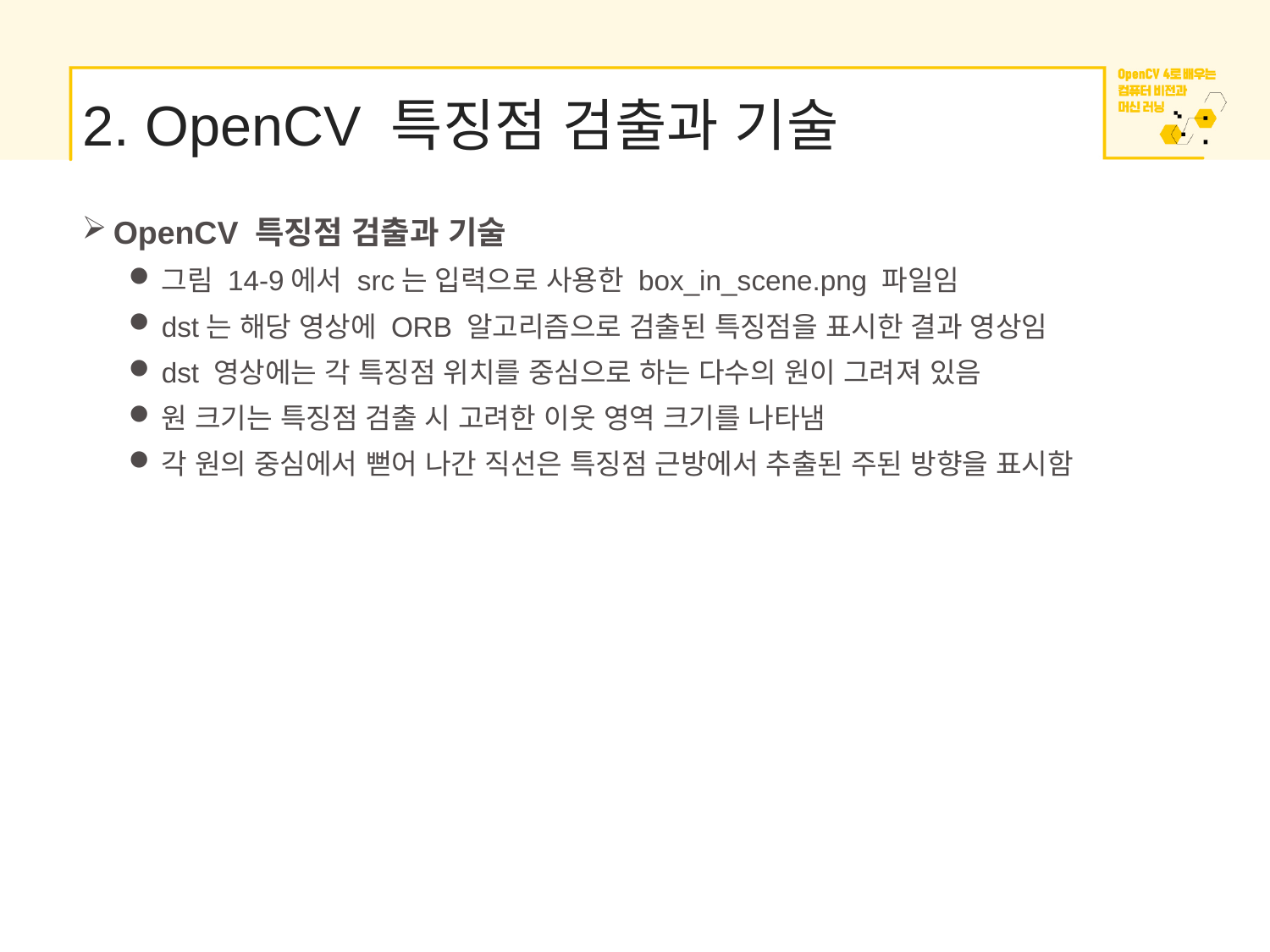

# 2. OpenCV 특징점 검출과 기술
OpenCV 특징점 검출과 기술
그림 14-9에서 src는 입력으로 사용한 box_in_scene.png 파일임
dst는 해당 영상에 ORB 알고리즘으로 검출된 특징점을 표시한 결과 영상임
dst 영상에는 각 특징점 위치를 중심으로 하는 다수의 원이 그려져 있음
원 크기는 특징점 검출 시 고려한 이웃 영역 크기를 나타냄
각 원의 중심에서 뻗어 나간 직선은 특징점 근방에서 추출된 주된 방향을 표시함